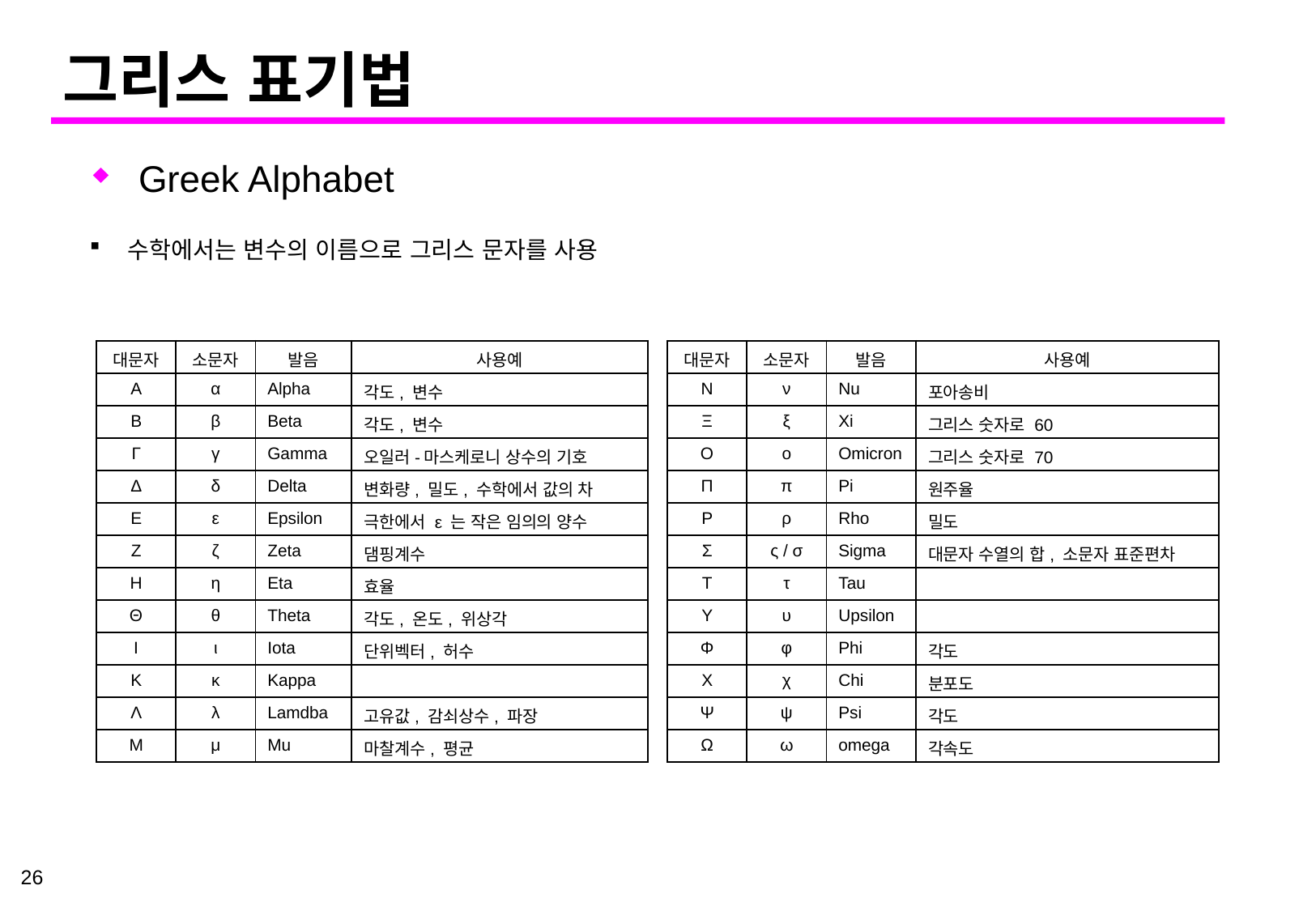

# 그리스 표기법
Greek Alphabet
수학에서는 변수의 이름으로 그리스 문자를 사용
| 대문자 | 소문자 | 발음 | 사용예 |
| --- | --- | --- | --- |
| Α | α | Alpha | 각도, 변수 |
| Β | β | Beta | 각도, 변수 |
| Γ | γ | Gamma | 오일러-마스케로니 상수의 기호 |
| Δ | δ | Delta | 변화량, 밀도, 수학에서 값의 차 |
| Ε | ε | Epsilon | 극한에서 ε 는 작은 임의의 양수 |
| Ζ | ζ | Zeta | 댐핑계수 |
| Η | η | Eta | 효율 |
| Θ | θ | Theta | 각도, 온도, 위상각 |
| Ι | ι | Iota | 단위벡터, 허수 |
| Κ | κ | Kappa |  |
| Λ | λ | Lamdba | 고유값, 감쇠상수, 파장 |
| Μ | μ | Mu | 마찰계수, 평균 |
| 대문자 | 소문자 | 발음 | 사용예 |
| --- | --- | --- | --- |
| Ν | ν | Nu | 포아송비 |
| Ξ | ξ | Xi | 그리스 숫자로 60 |
| Ο | ο | Omicron | 그리스 숫자로 70 |
| Π | π | Pi | 원주율 |
| Ρ | ρ | Rho | 밀도 |
| Σ | ς / σ | Sigma | 대문자 수열의 합, 소문자 표준편차 |
| Τ | τ | Tau |  |
| Υ | υ | Upsilon |  |
| Φ | φ | Phi | 각도 |
| Χ | χ | Chi | 분포도 |
| Ψ | ψ | Psi | 각도 |
| Ω | ω | omega | 각속도 |
26